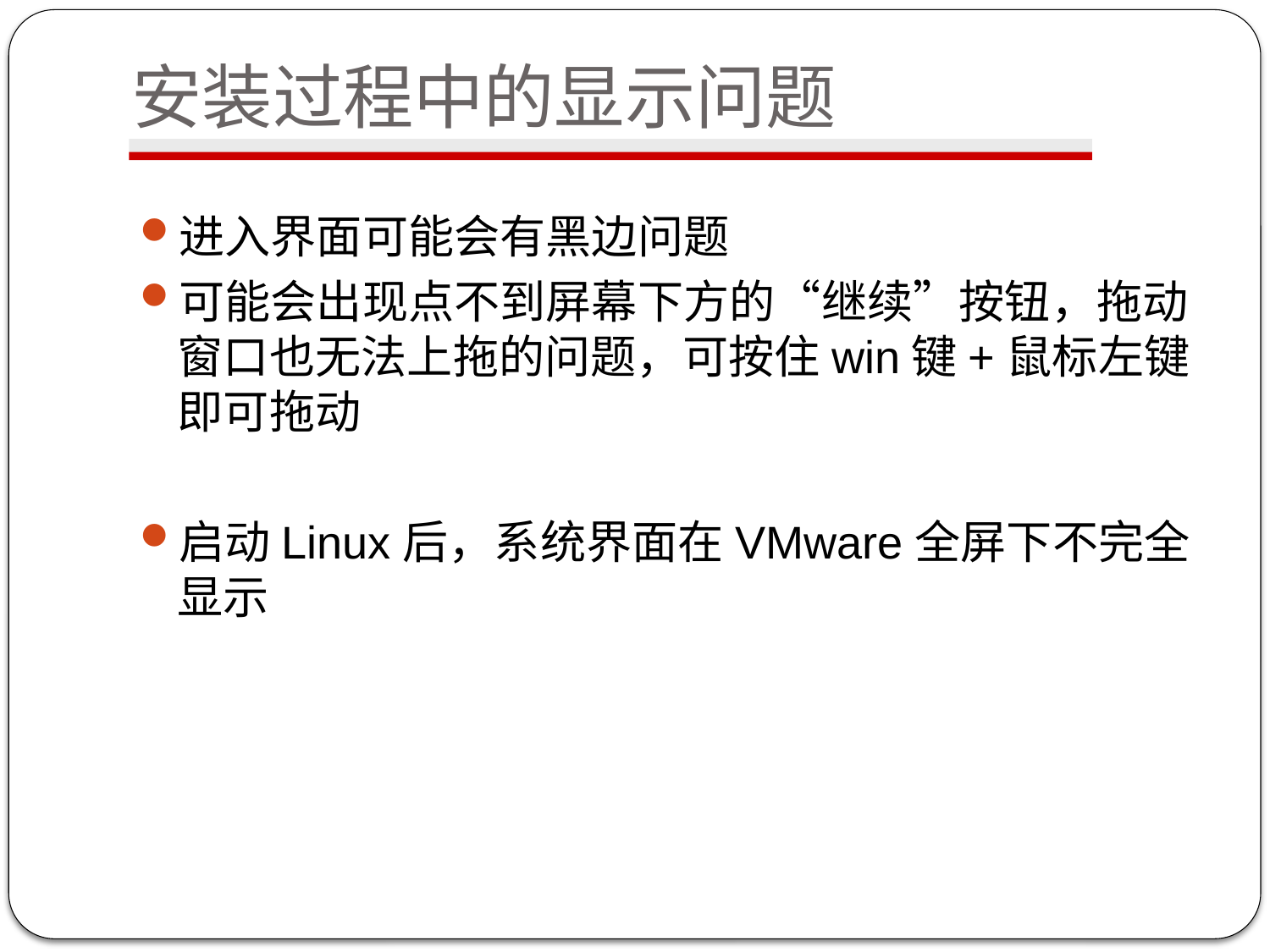

# 安装过程中的显示问题
进入界面可能会有黑边问题
可能会出现点不到屏幕下方的“继续”按钮，拖动窗口也无法上拖的问题，可按住win键+鼠标左键即可拖动

启动Linux后，系统界面在VMware全屏下不完全显示